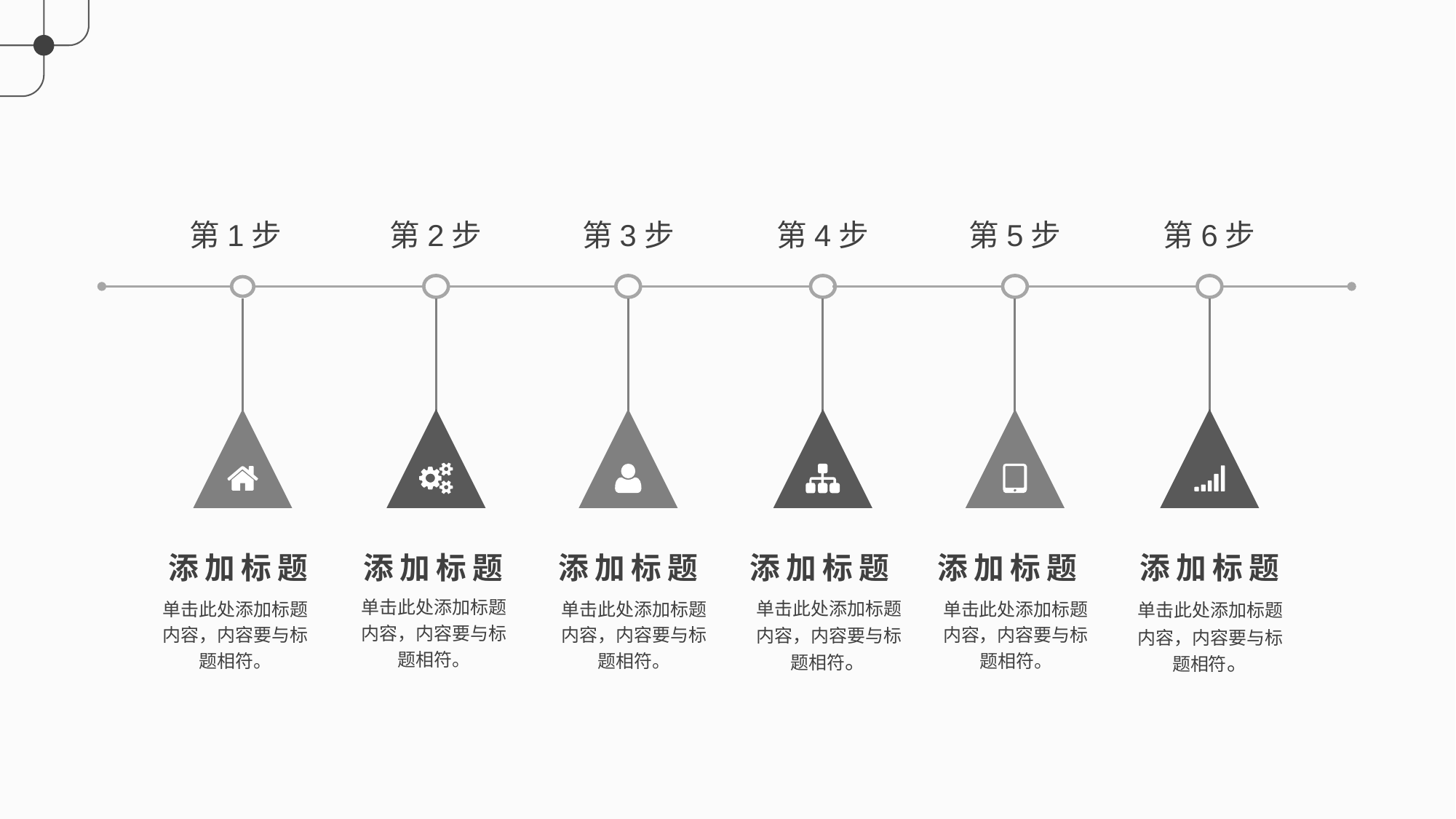

第1步
第2步
第3步
第4步
第5步
第6步

添加标题
单击此处添加标题内容，内容要与标题相符。
添加标题
单击此处添加标题内容，内容要与标题相符。
添加标题
单击此处添加标题内容，内容要与标题相符。
添加标题
单击此处添加标题内容，内容要与标题相符。
添加标题
单击此处添加标题内容，内容要与标题相符。
添加标题
单击此处添加标题内容，内容要与标题相符。